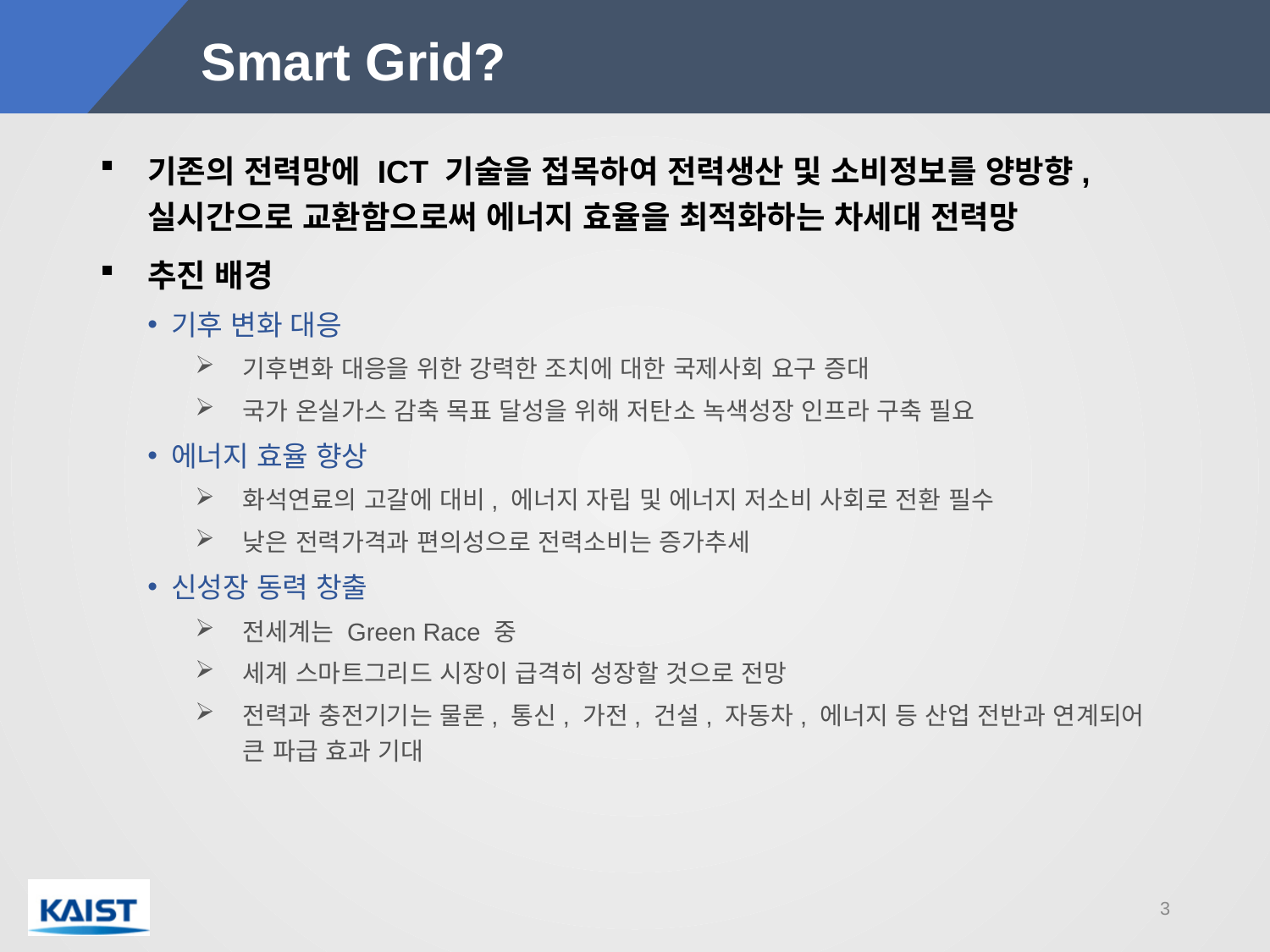

# Smart Grid?
기존의 전력망에 ICT 기술을 접목하여 전력생산 및 소비정보를 양방향, 실시간으로 교환함으로써 에너지 효율을 최적화하는 차세대 전력망
추진 배경
기후 변화 대응
기후변화 대응을 위한 강력한 조치에 대한 국제사회 요구 증대
국가 온실가스 감축 목표 달성을 위해 저탄소 녹색성장 인프라 구축 필요
에너지 효율 향상
화석연료의 고갈에 대비, 에너지 자립 및 에너지 저소비 사회로 전환 필수
낮은 전력가격과 편의성으로 전력소비는 증가추세
신성장 동력 창출
전세계는 Green Race 중
세계 스마트그리드 시장이 급격히 성장할 것으로 전망
전력과 충전기기는 물론, 통신, 가전, 건설, 자동차, 에너지 등 산업 전반과 연계되어 큰 파급 효과 기대

3